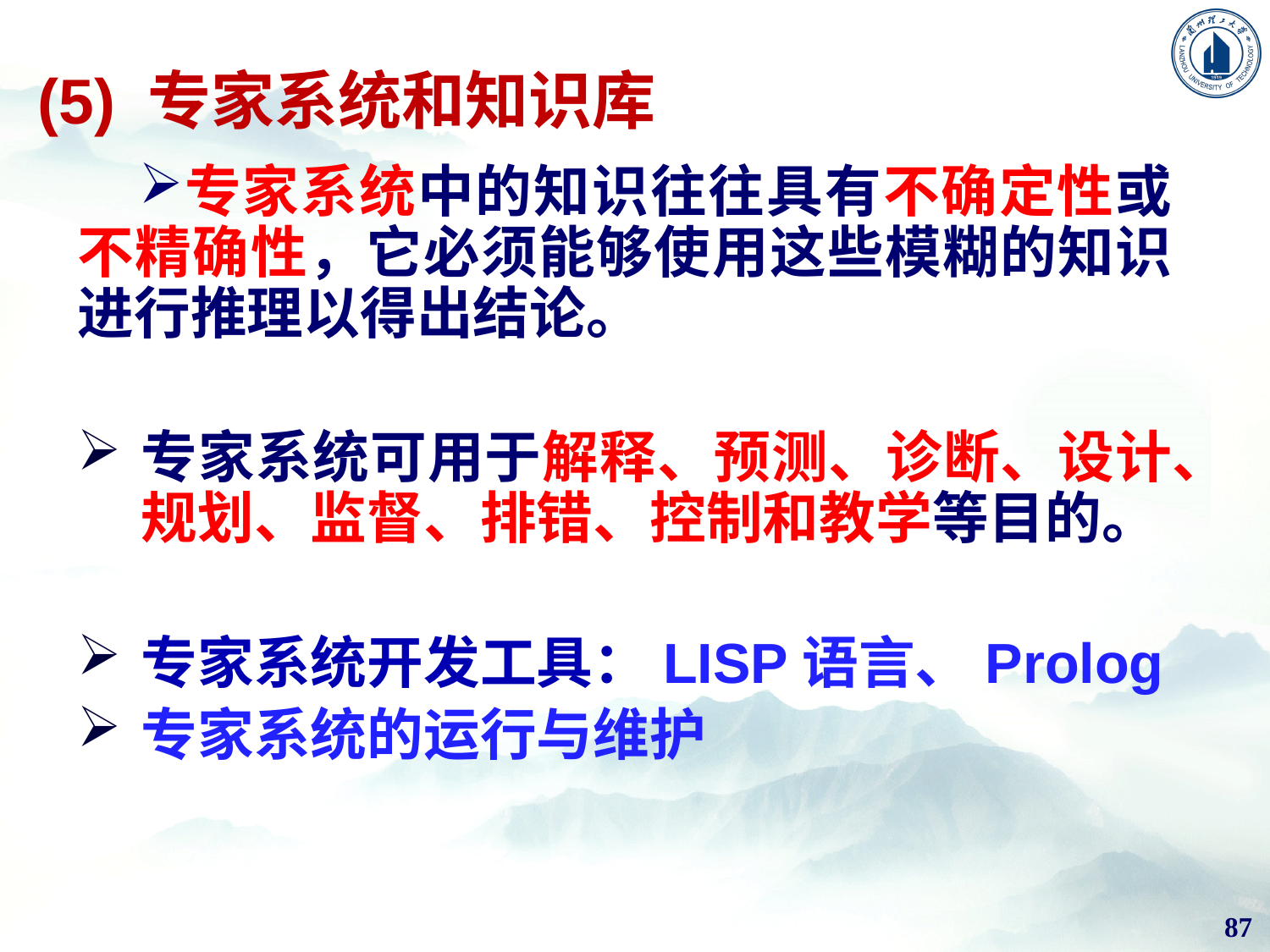

# (5) 专家系统和知识库
专家系统中的知识往往具有不确定性或不精确性，它必须能够使用这些模糊的知识进行推理以得出结论。

专家系统可用于解释、预测、诊断、设计、规划、监督、排错、控制和教学等目的。

专家系统开发工具：LISP语言、Prolog
专家系统的运行与维护
87